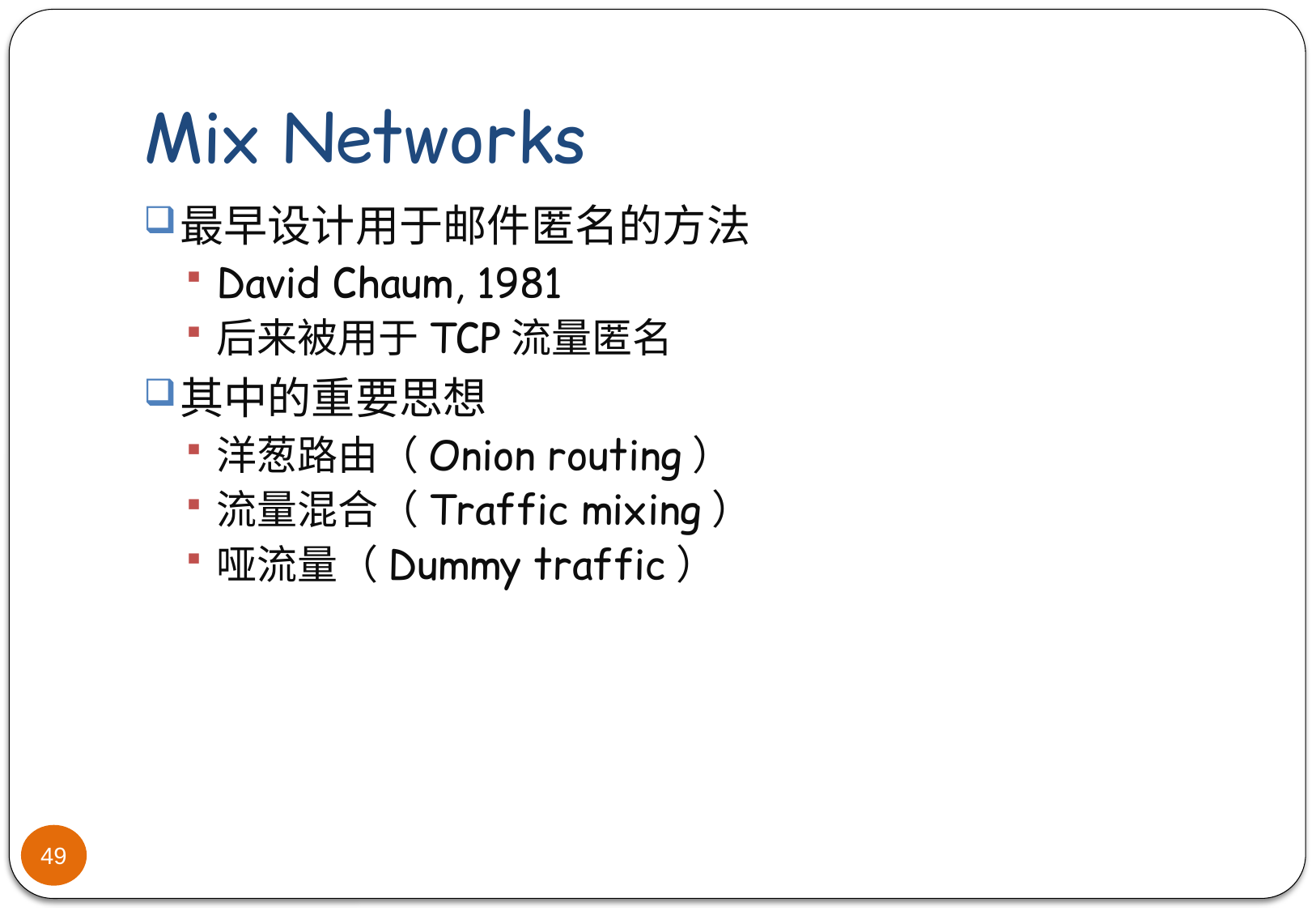

# Mix Networks
最早设计用于邮件匿名的方法
David Chaum, 1981
后来被用于TCP流量匿名
其中的重要思想
洋葱路由（Onion routing）
流量混合（Traffic mixing）
哑流量（Dummy traffic）
49